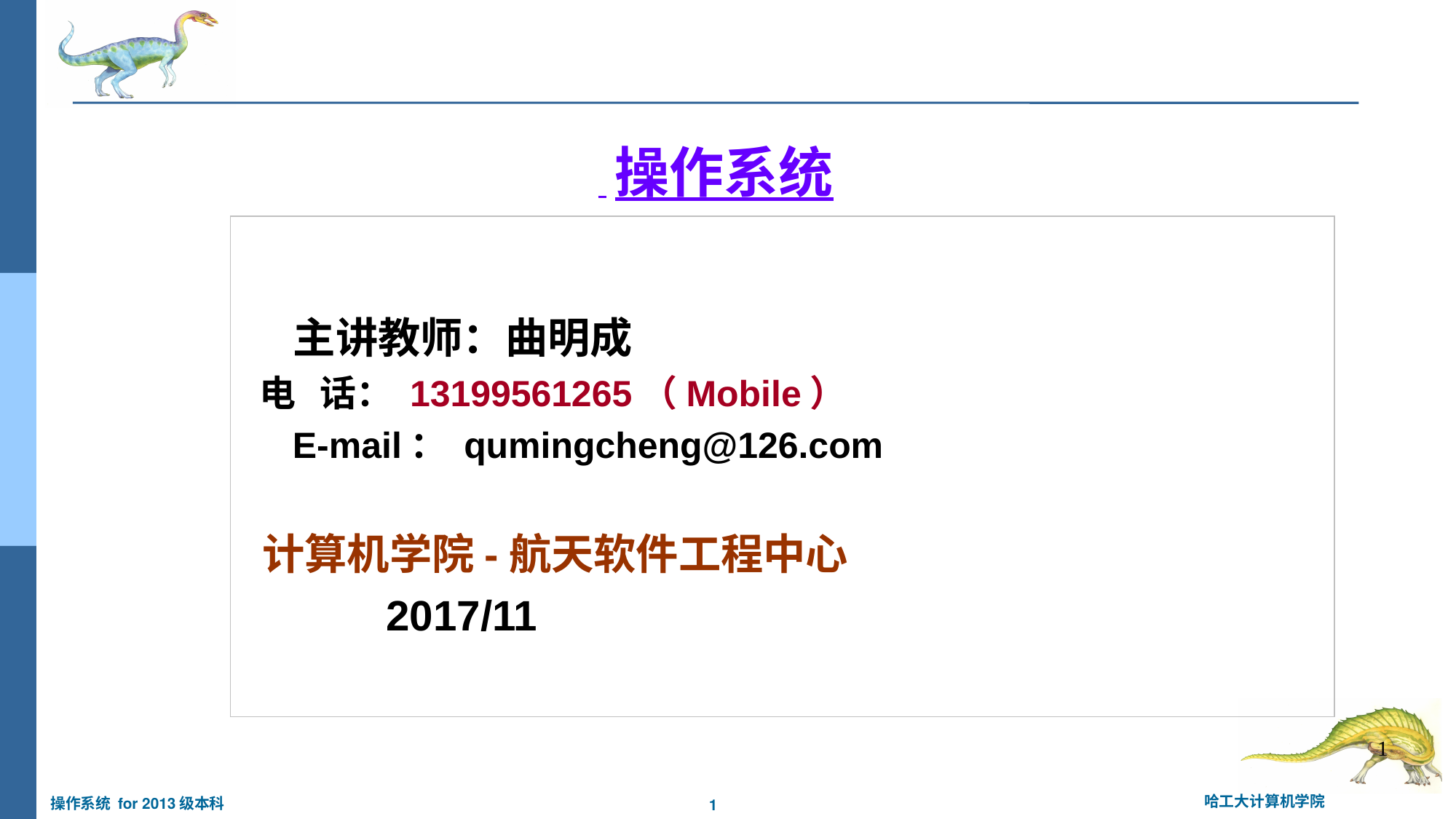

# 操作系统

                              主讲教师：曲明成
                     电   话： 13199561265（Mobile）
                     E-mail： qumingcheng@126.com

                  计算机学院-航天软件工程中心
                          2017/11

1